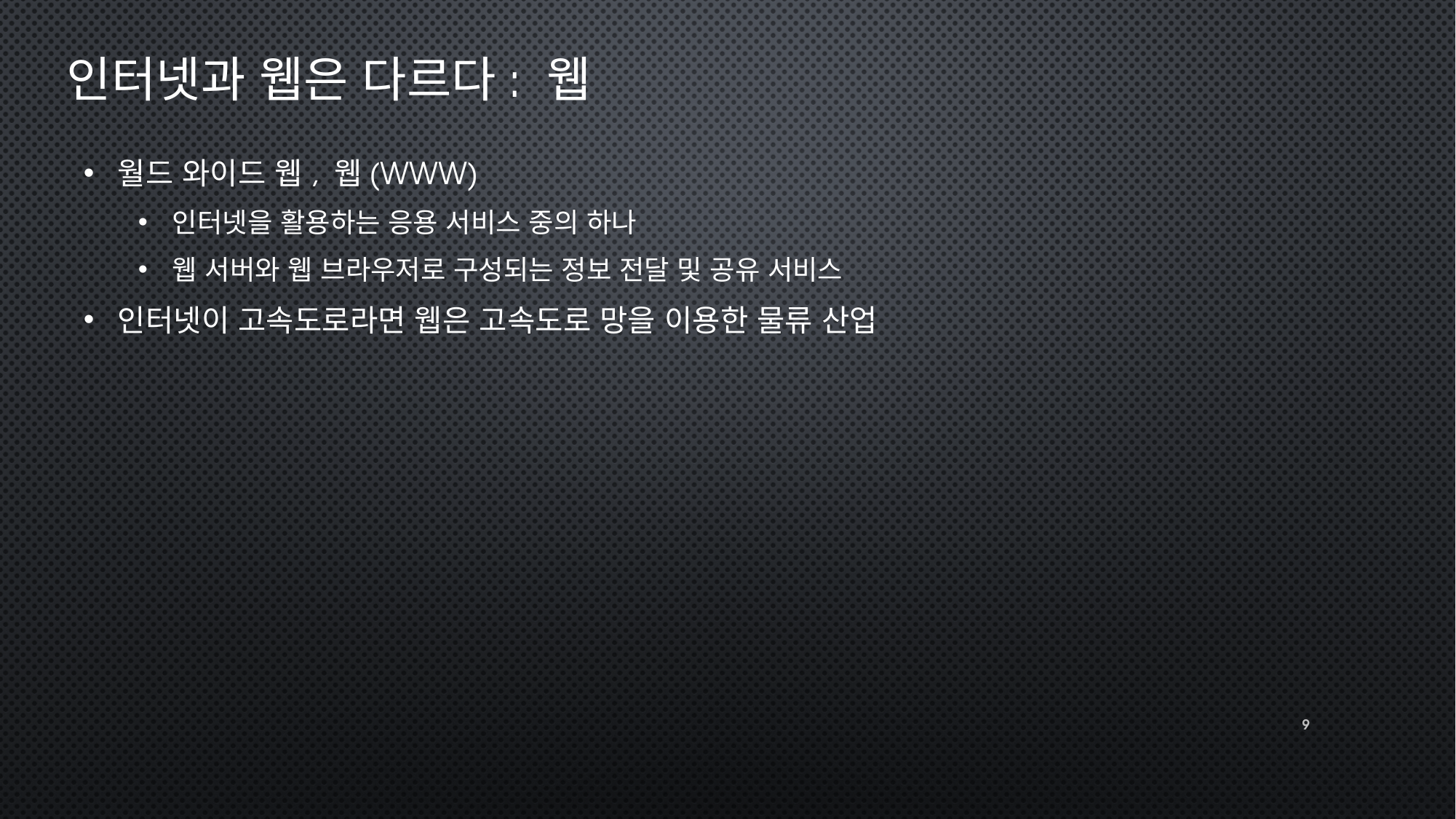

# 인터넷과 웹은 다르다: 웹
월드 와이드 웹, 웹(WWW)
인터넷을 활용하는 응용 서비스 중의 하나
웹 서버와 웹 브라우저로 구성되는 정보 전달 및 공유 서비스
인터넷이 고속도로라면 웹은 고속도로 망을 이용한 물류 산업

9